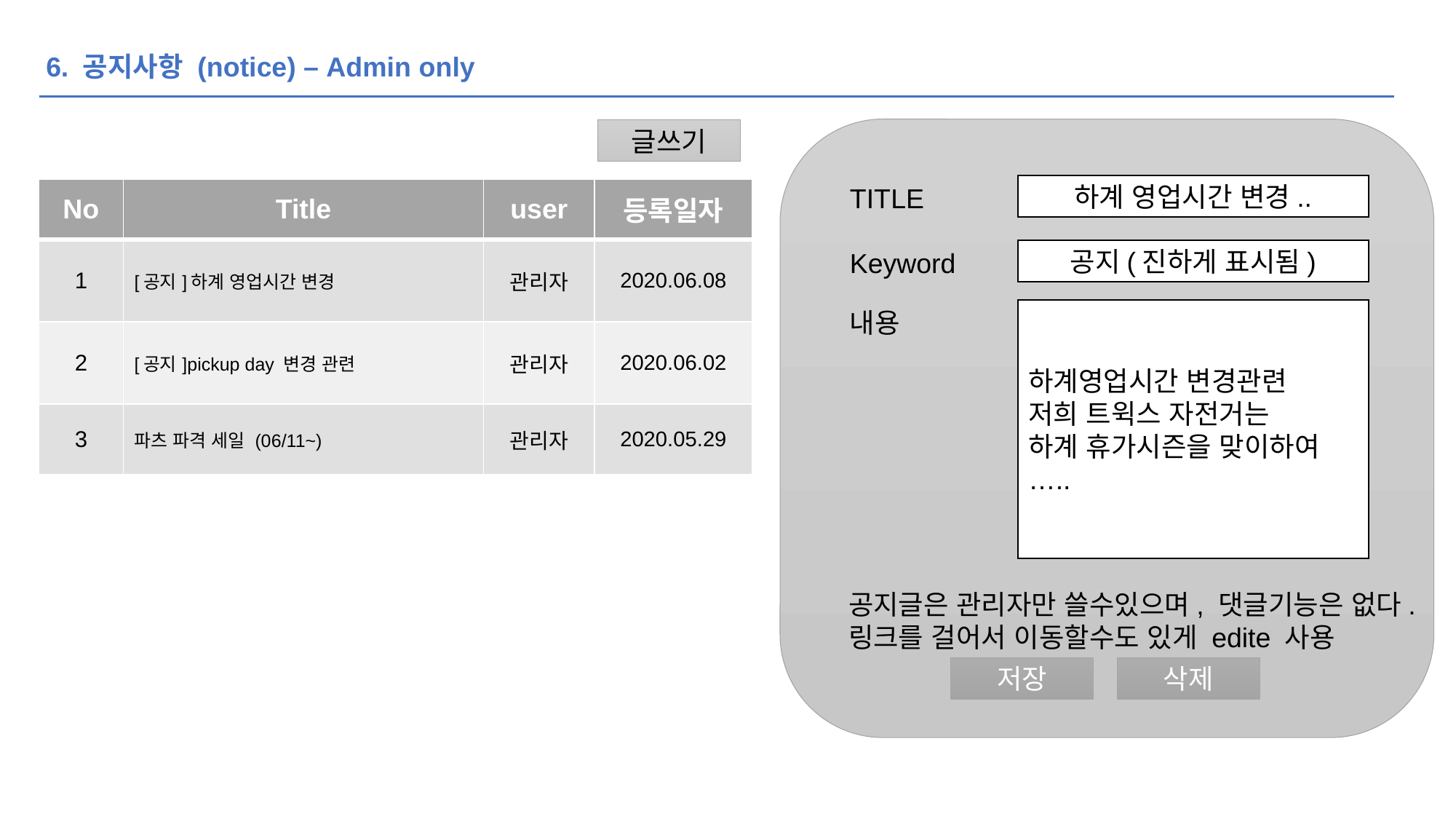

6. 공지사항 (notice) – Admin only

글쓰기
하계 영업시간 변경..
TITLE
| 매장명 | 위치 | TEL | 위치 |
| --- | --- | --- | --- |
| Tweeks | 서울 산구 보광동 길 13-33 | 02-2212-4457 |  |
| 보광 자전거 | 서울 용산구 이태원 헤밀턴 빌딩.. | 010-1124-7895 |  |
| bikego | 서울 용산구 경리단로 25-77 | 031)1577-2344 |  |
| No | Title | user | 등록일자 |
| --- | --- | --- | --- |
| 1 | [공지]하계 영업시간 변경 | 관리자 | 2020.06.08 |
| 2 | [공지]pickup day 변경 관련 | 관리자 | 2020.06.02 |
| 3 | 파츠 파격 세일 (06/11~) | 관리자 | 2020.05.29 |
공지(진하게 표시됨)
Keyword

하계영업시간 변경관련
저희 트윅스 자전거는
하계 휴가시즌을 맞이하여
…..
내용

공지글은 관리자만 쓸수있으며, 댓글기능은 없다. 링크를 걸어서 이동할수도 있게 edite 사용
저장
삭제